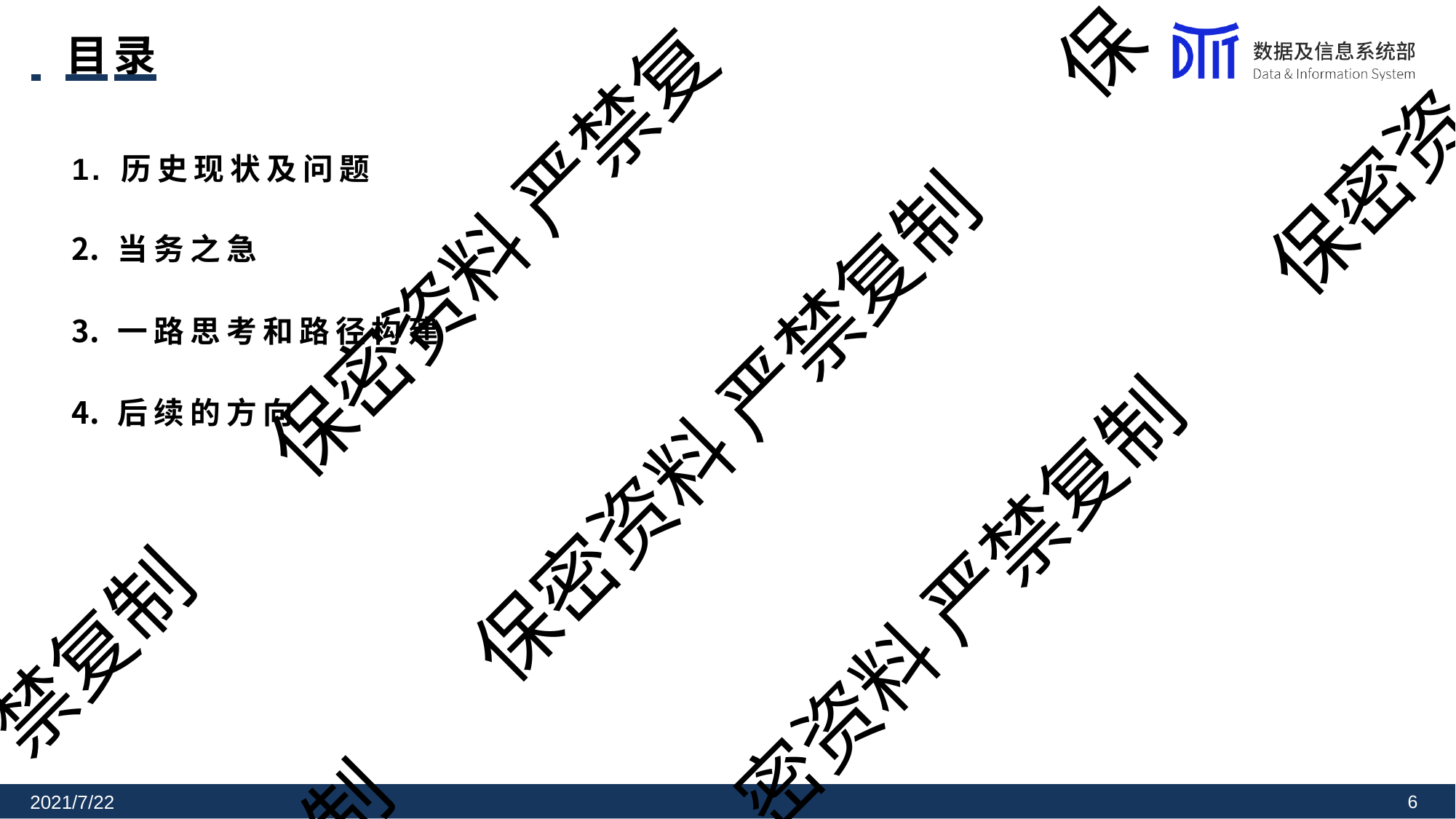

保
 	目录
# 1. 历史现状及问题
保密资
保密资料 严禁复
当务之急

一路思考和路径构建

后续的方向
保密资料 严禁复制
密资料 严禁复制
禁复制
制
2021/7/22
6